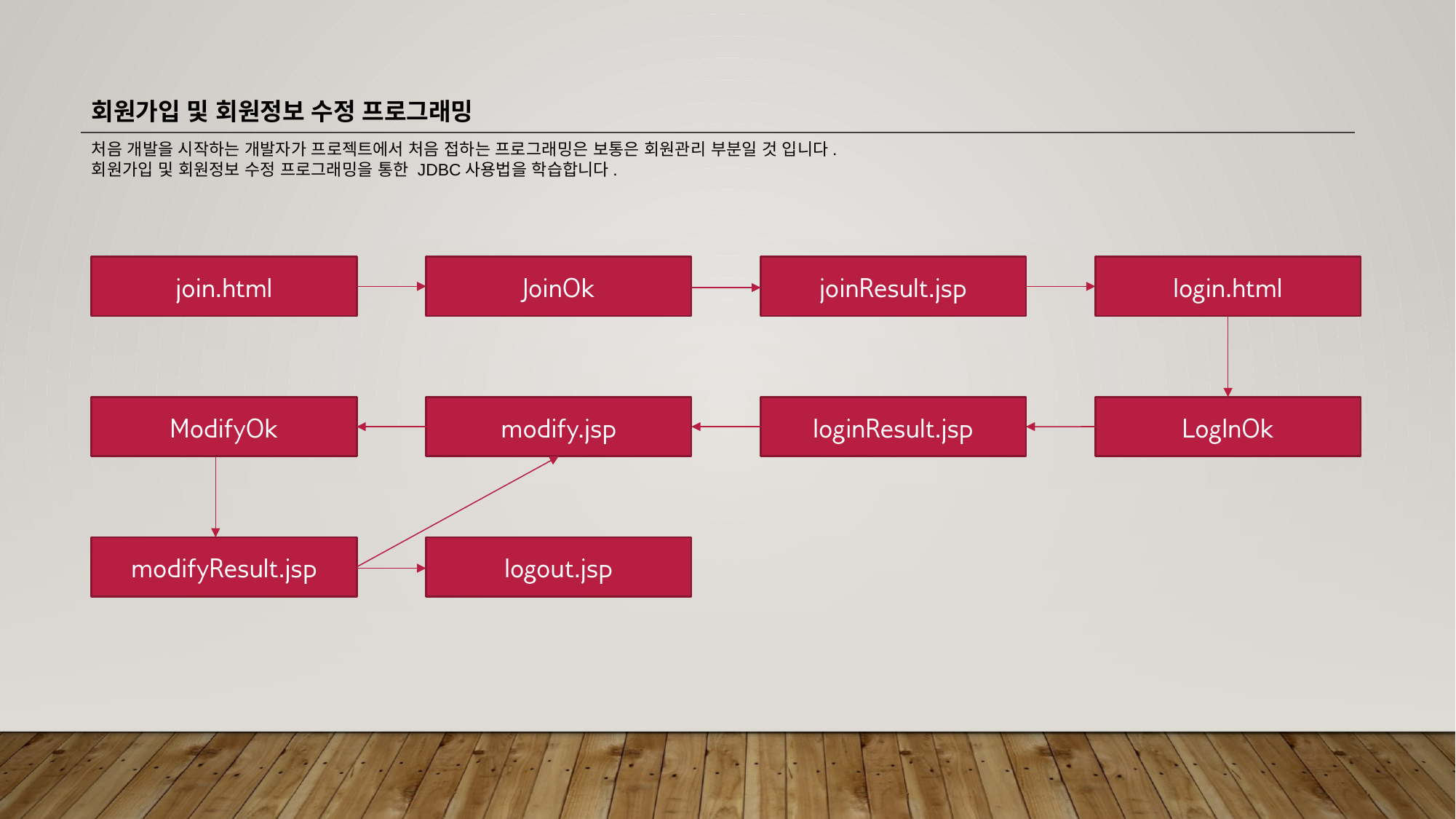

회원가입 및 회원정보 수정 프로그래밍
처음 개발을 시작하는 개발자가 프로젝트에서 처음 접하는 프로그래밍은 보통은 회원관리 부분일 것 입니다.
회원가입 및 회원정보 수정 프로그래밍을 통한 JDBC사용법을 학습합니다.
login.html
JoinOk
joinResult.jsp
join.html
ModifyOk
modify.jsp
loginResult.jsp
LogInOk
modifyResult.jsp
logout.jsp